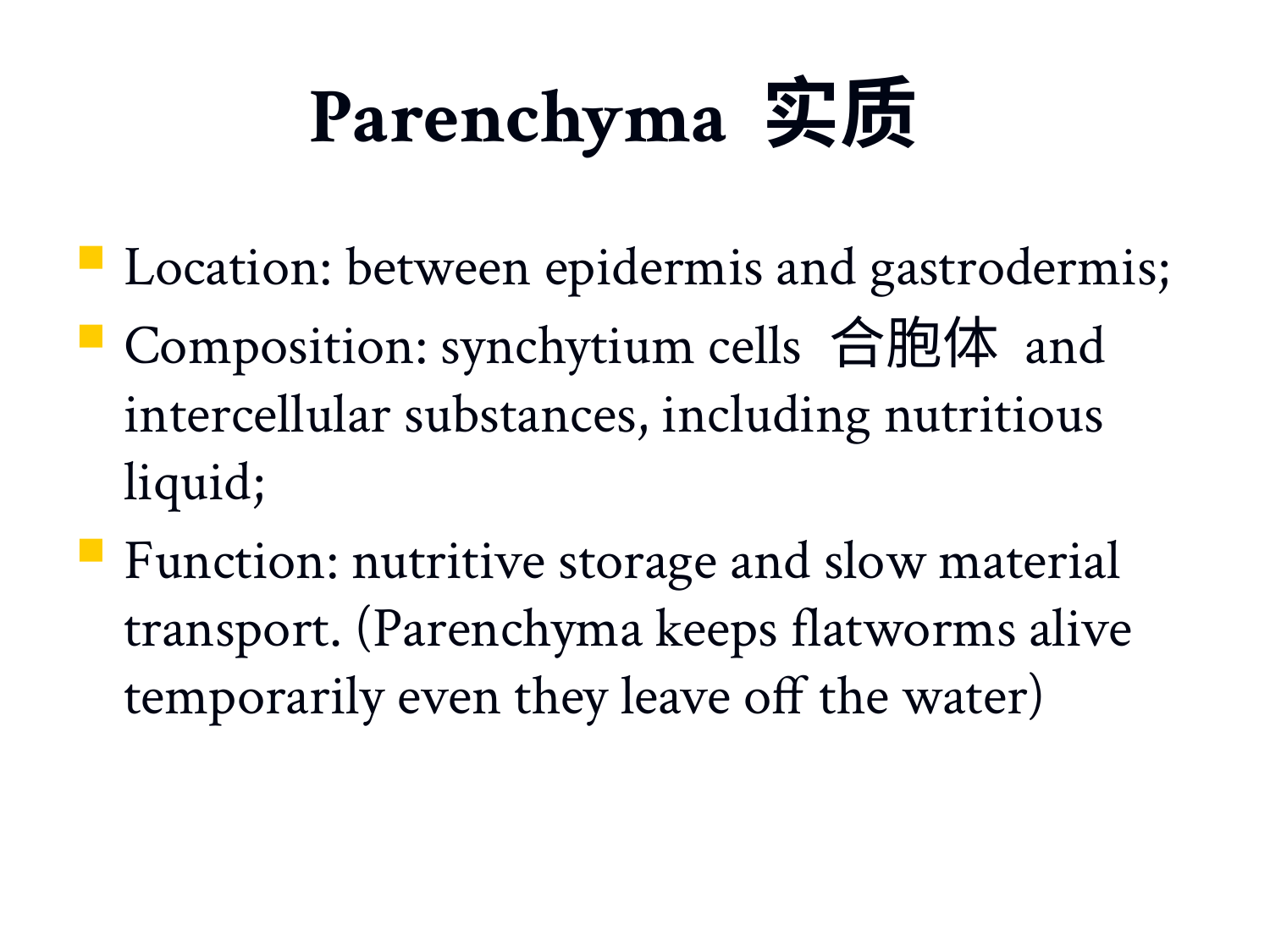

# Parenchyma 实质
Location: between epidermis and gastrodermis;
Composition: synchytium cells 合胞体 and intercellular substances, including nutritious liquid;
Function: nutritive storage and slow material transport. (Parenchyma keeps flatworms alive temporarily even they leave off the water)